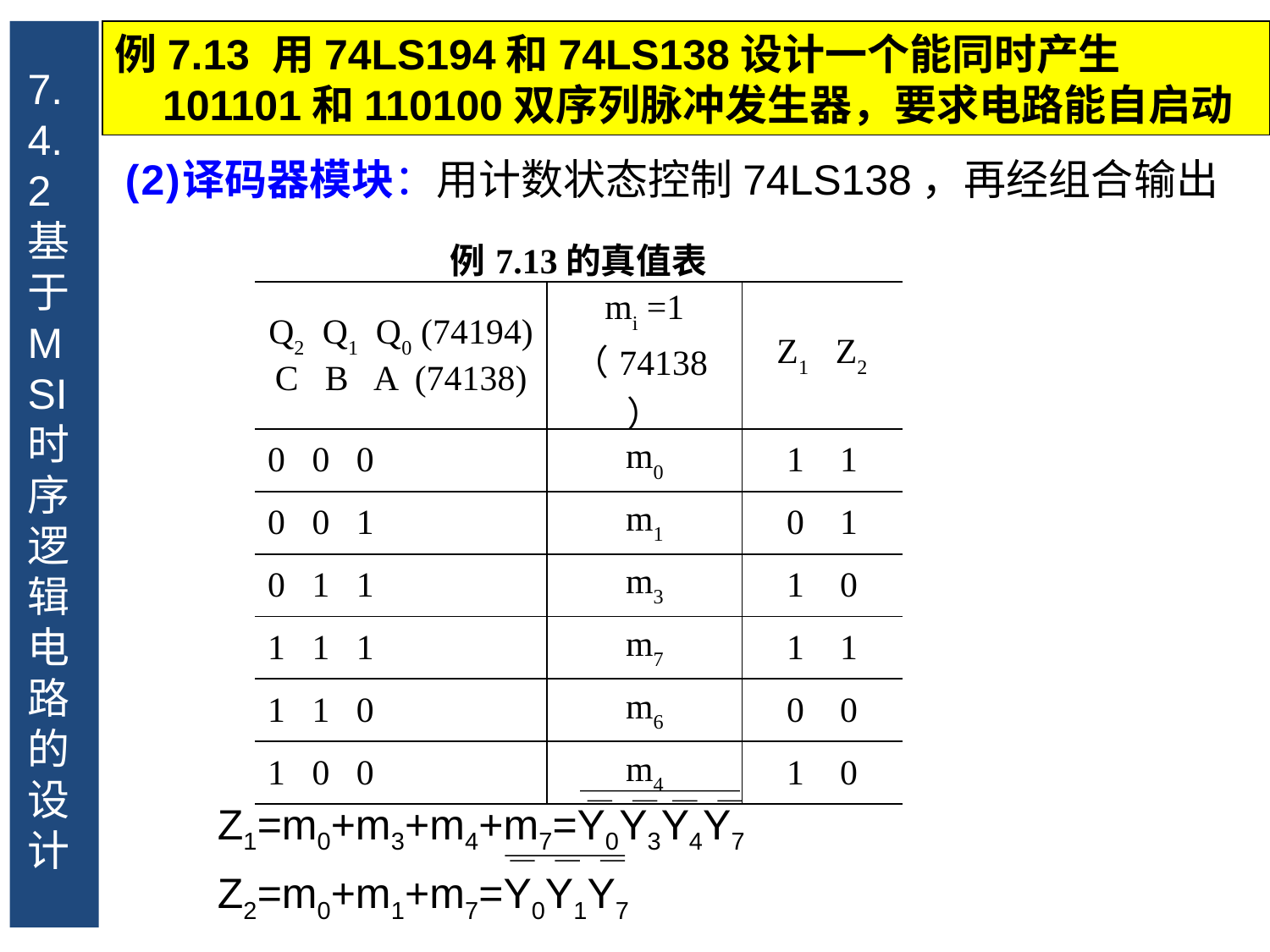

7.4.2 基于MSI时序逻辑电路的设计
例7.13 用74LS194和74LS138设计一个能同时产生101101和110100双序列脉冲发生器，要求电路能自启动
译码器模块：用计数状态控制74LS138，再经组合输出
| 例7.13的真值表 |  |  |
| --- | --- | --- |
| Q2 Q1 Q0 (74194) C B A (74138) | mi =1 （74138） | Z1 Z2 |
| 0 0 0 | m0 | 1 1 |
| 0 0 1 | m1 | 0 1 |
| 0 1 1 | m3 | 1 0 |
| 1 1 1 | m7 | 1 1 |
| 1 1 0 | m6 | 0 0 |
| 1 0 0 | m4 | 1 0 |
Z1=m0+m3+m4+m7=Y0Y3Y4Y7
Z2=m0+m1+m7=Y0Y1Y7